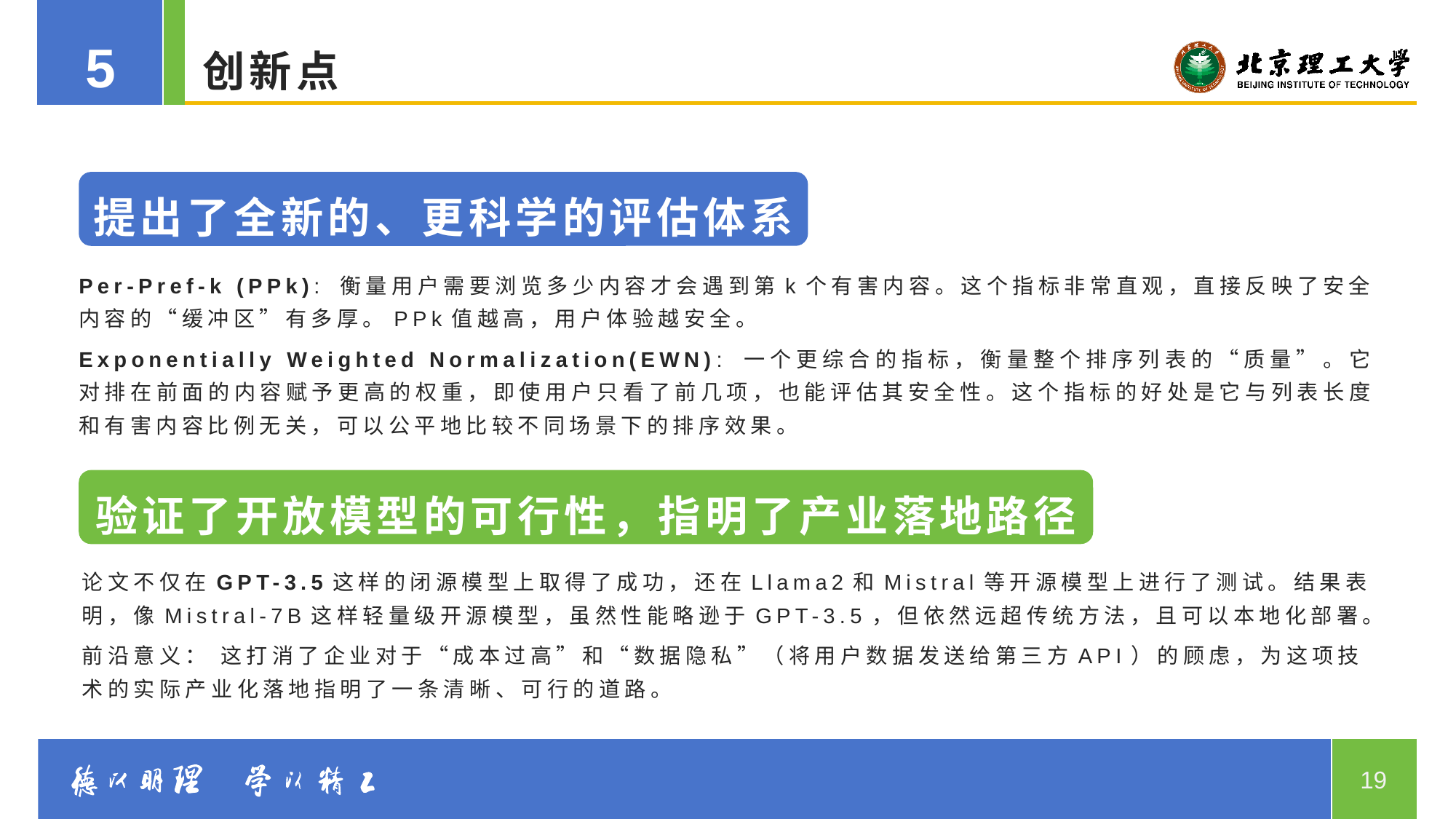

5
# 创新点
提出了全新的、更科学的评估体系
Per-Pref-k (PPk): 衡量用户需要浏览多少内容才会遇到第k个有害内容。这个指标非常直观，直接反映了安全内容的“缓冲区”有多厚。PPk值越高，用户体验越安全。
Exponentially Weighted Normalization(EWN): 一个更综合的指标，衡量整个排序列表的“质量”。它对排在前面的内容赋予更高的权重，即使用户只看了前几项，也能评估其安全性。这个指标的好处是它与列表长度和有害内容比例无关，可以公平地比较不同场景下的排序效果。
验证了开放模型的可行性，指明了产业落地路径
论文不仅在GPT-3.5这样的闭源模型上取得了成功，还在Llama2和Mistral等开源模型上进行了测试。结果表明，像Mistral-7B这样轻量级开源模型，虽然性能略逊于GPT-3.5，但依然远超传统方法，且可以本地化部署。
前沿意义： 这打消了企业对于“成本过高”和“数据隐私”（将用户数据发送给第三方API）的顾虑，为这项技术的实际产业化落地指明了一条清晰、可行的道路。